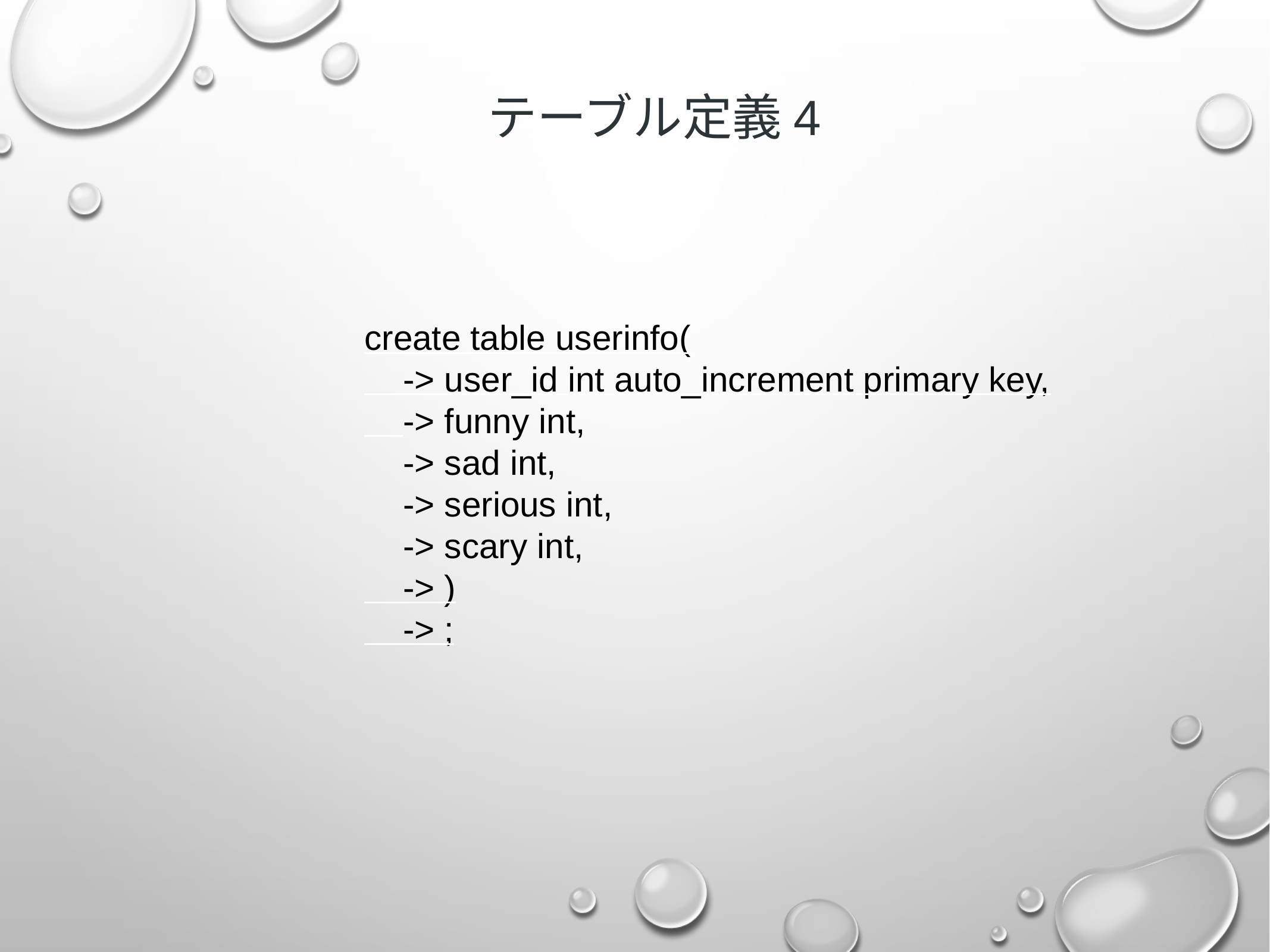

テーブル定義4

create table userinfo(
    -> user_id int auto_increment primary key,
    -> funny int,
    -> sad int,
    -> serious int,
    -> scary int,
    -> )
    -> ;